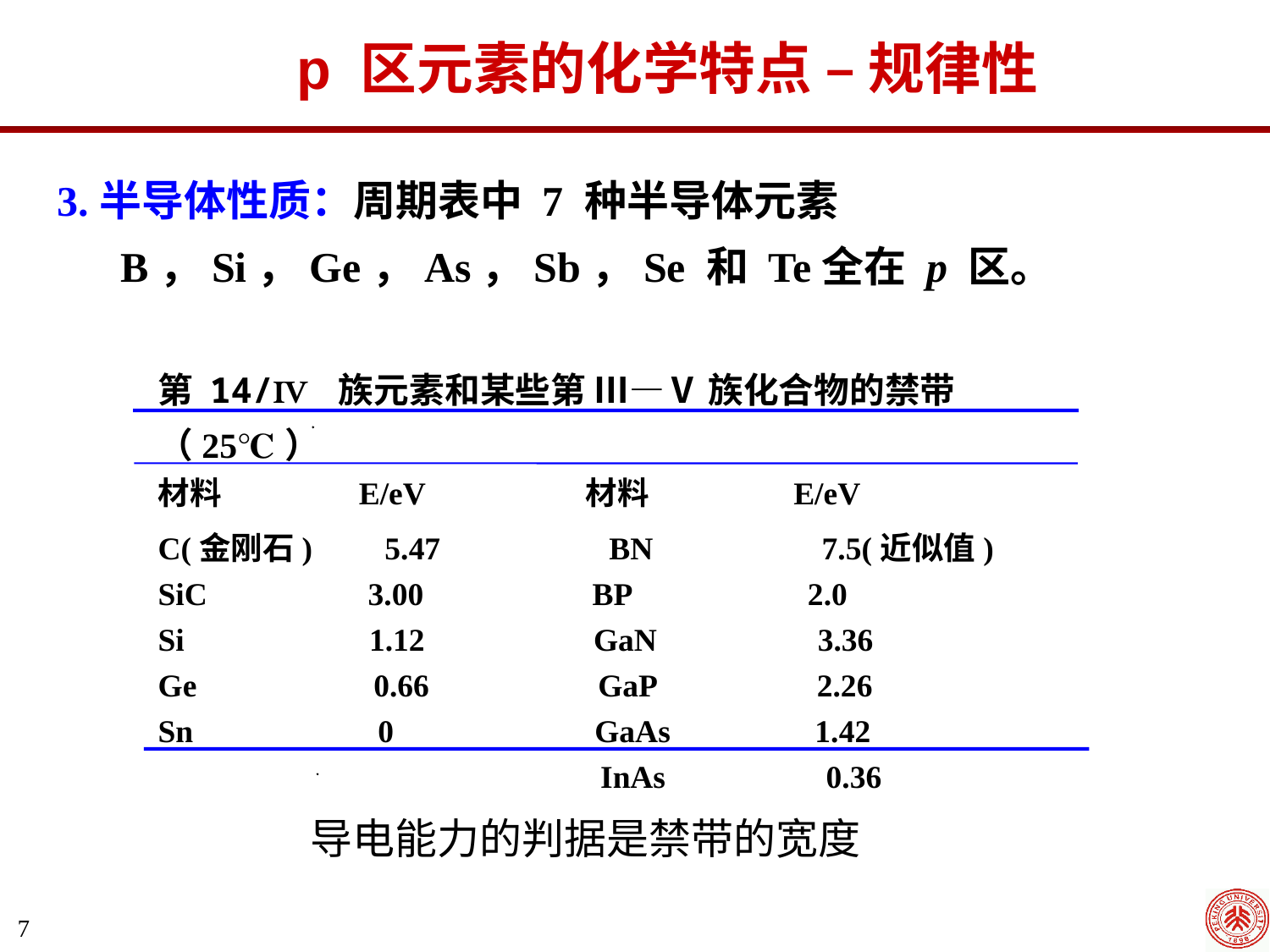

p 区元素的化学特点 – 规律性

3.半导体性质：周期表中 7 种半导体元素 B，Si，Ge，As，Sb，Se 和 Te全在 p 区。
第 14/Ⅳ 族元素和某些第 Ⅲ—Ⅴ 族化合物的禁带（25℃）
材料                  E/eV                   材料                   E/eV
C(金刚石)         5.47                     BN                     7.5(近似值)
SiC                    3.00                     BP                      2.0
Si                       1.12                     GaN                    3.36
Ge                      0.66                     GaP                    2.26
Sn                       0                         GaAs                  1.42
                                                       InAs                    0.36

导电能力的判据是禁带的宽度
7